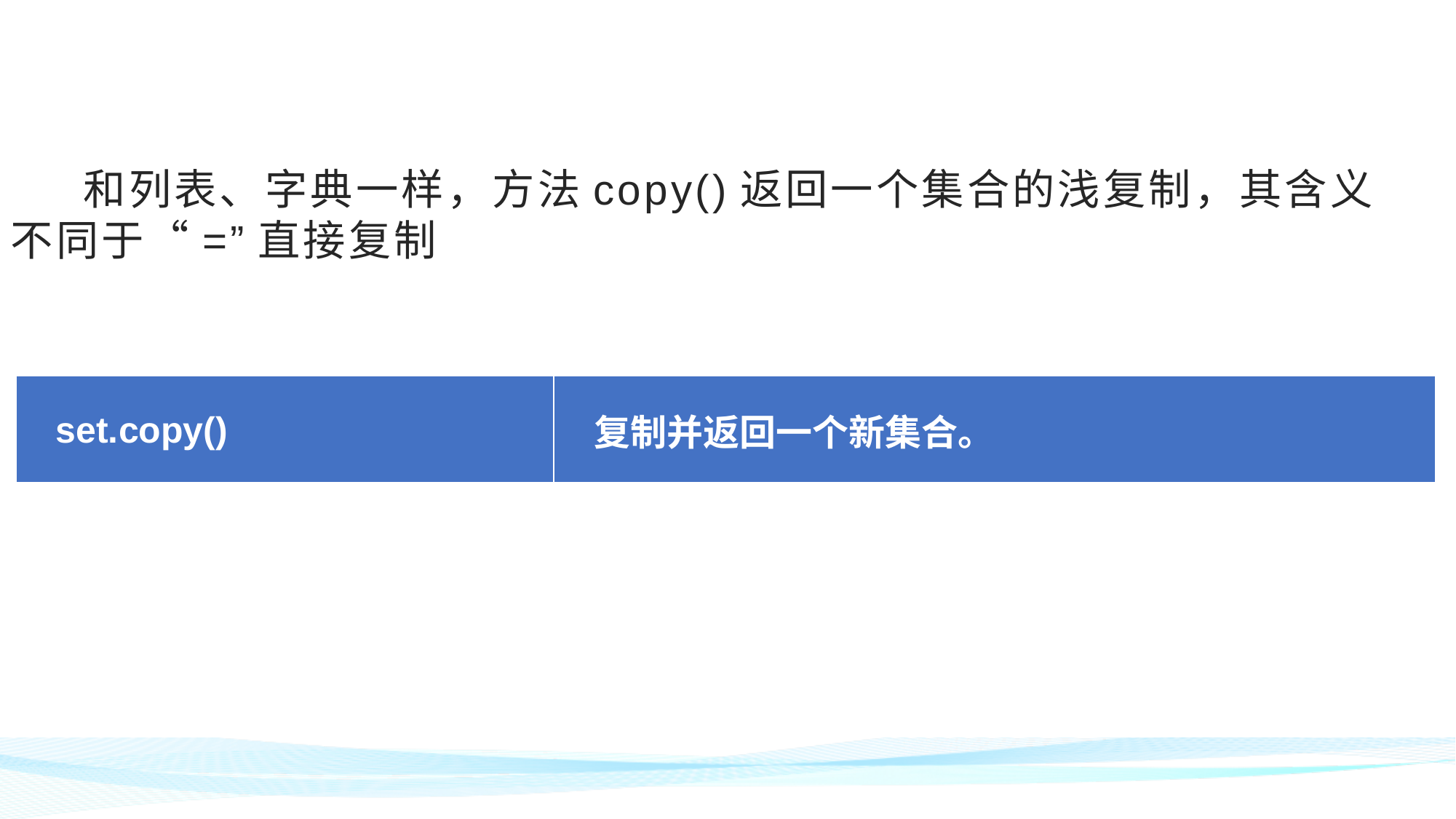

和列表、字典一样，方法copy()返回一个集合的浅复制，其含义不同于“=”直接复制
| set.copy() | 复制并返回一个新集合。 |
| --- | --- |
99